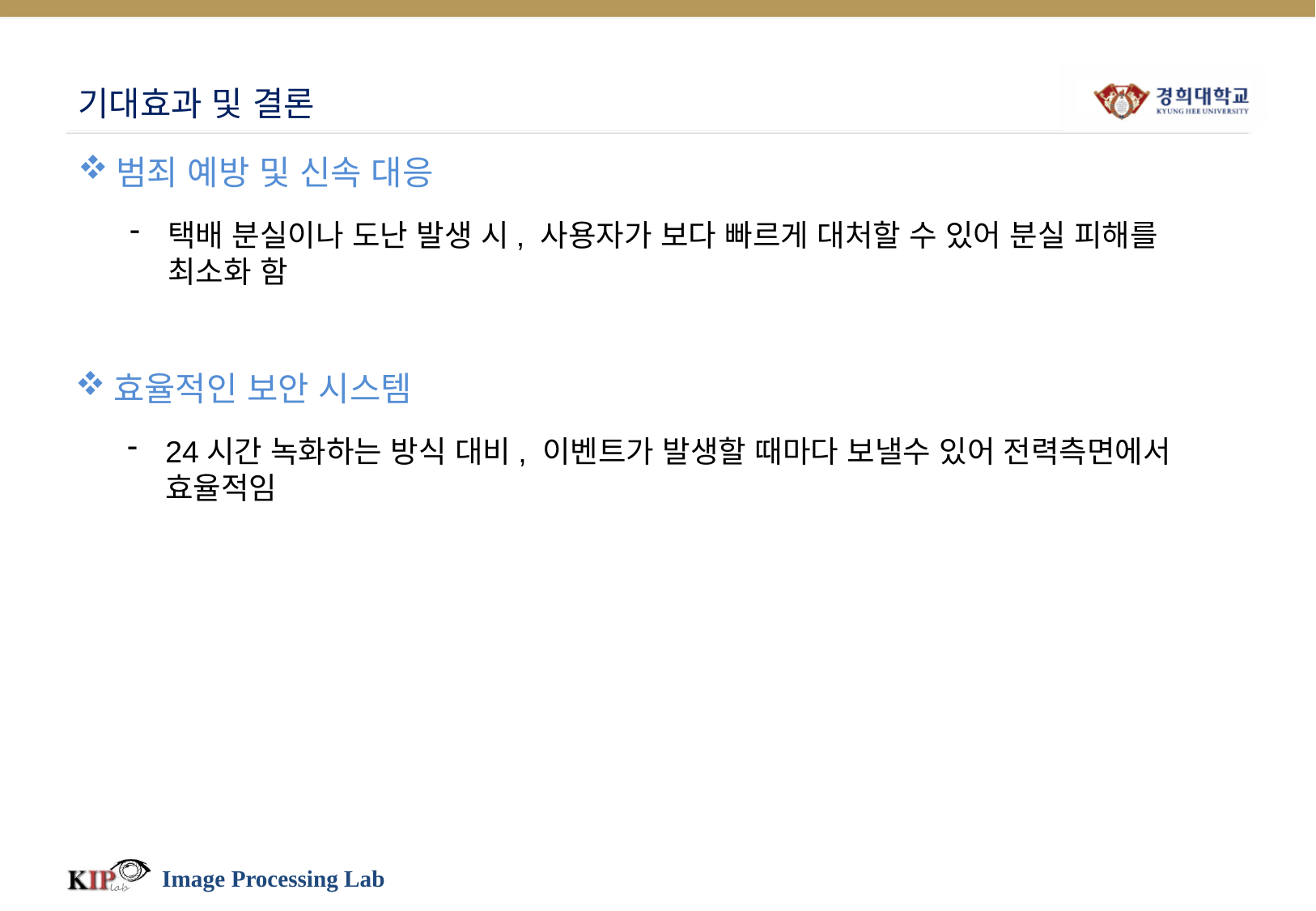

# 기대효과 및 결론
범죄 예방 및 신속 대응
택배 분실이나 도난 발생 시, 사용자가 보다 빠르게 대처할 수 있어 분실 피해를 최소화 함
효율적인 보안 시스템
24시간 녹화하는 방식 대비, 이벤트가 발생할 때마다 보낼수 있어 전력측면에서 효율적임
Image Processing Lab